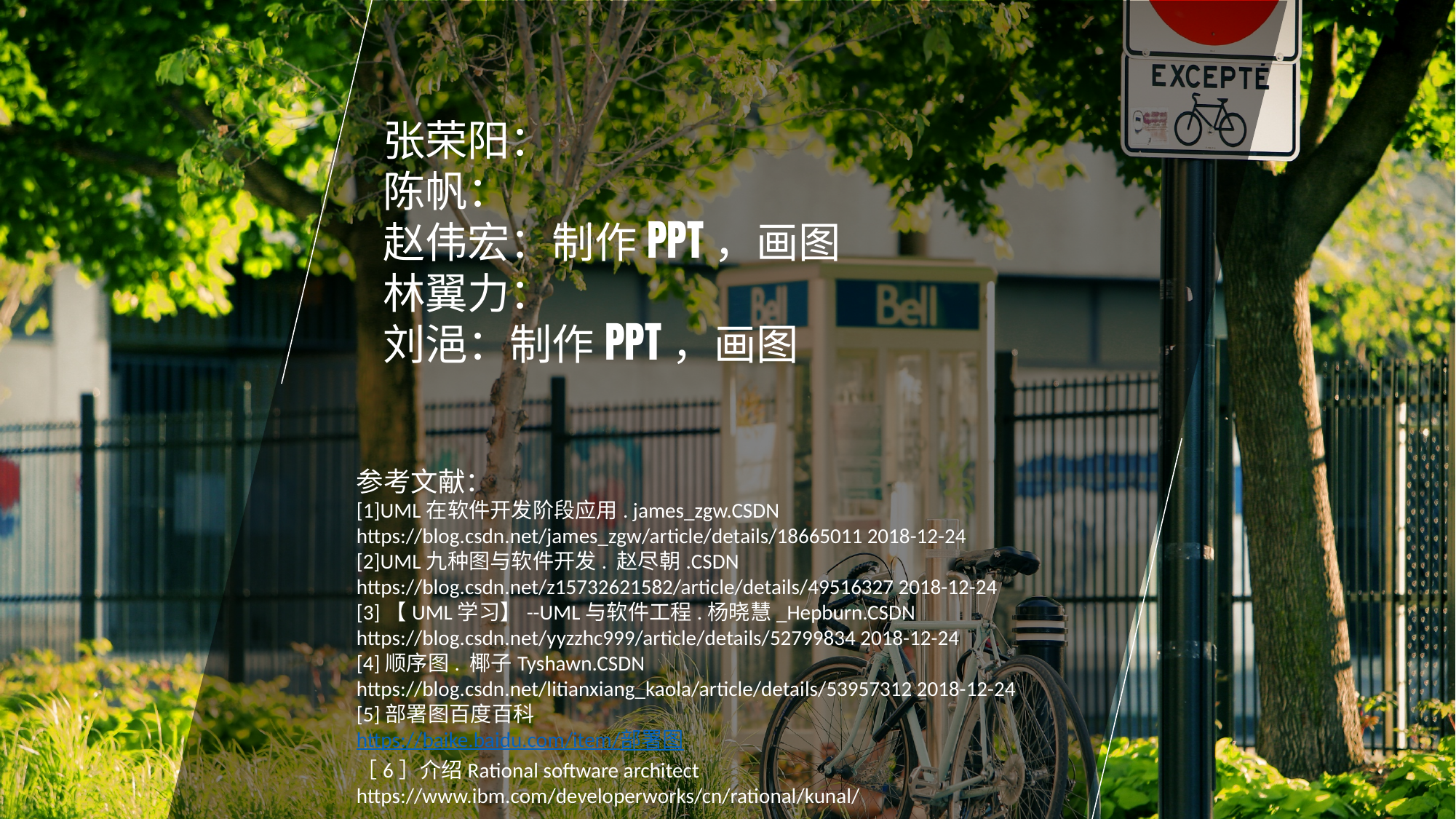

参考文献：
[1]UML在软件开发阶段应用. james_zgw.CSDN
https://blog.csdn.net/james_zgw/article/details/18665011 2018-12-24
[2]UML九种图与软件开发. 赵尽朝.CSDN
https://blog.csdn.net/z15732621582/article/details/49516327 2018-12-24
[3]【UML学习】--UML与软件工程.杨晓慧_Hepburn.CSDN
https://blog.csdn.net/yyzzhc999/article/details/52799834 2018-12-24
[4]顺序图. 椰子Tyshawn.CSDN
https://blog.csdn.net/litianxiang_kaola/article/details/53957312 2018-12-24
[5]部署图百度百科
https://baike.baidu.com/item/部署图
［6］介绍Rational software architect
https://www.ibm.com/developerworks/cn/rational/kunal/
张荣阳：
陈帆：
赵伟宏：制作PPT，画图
林翼力：
刘浥：制作PPT，画图